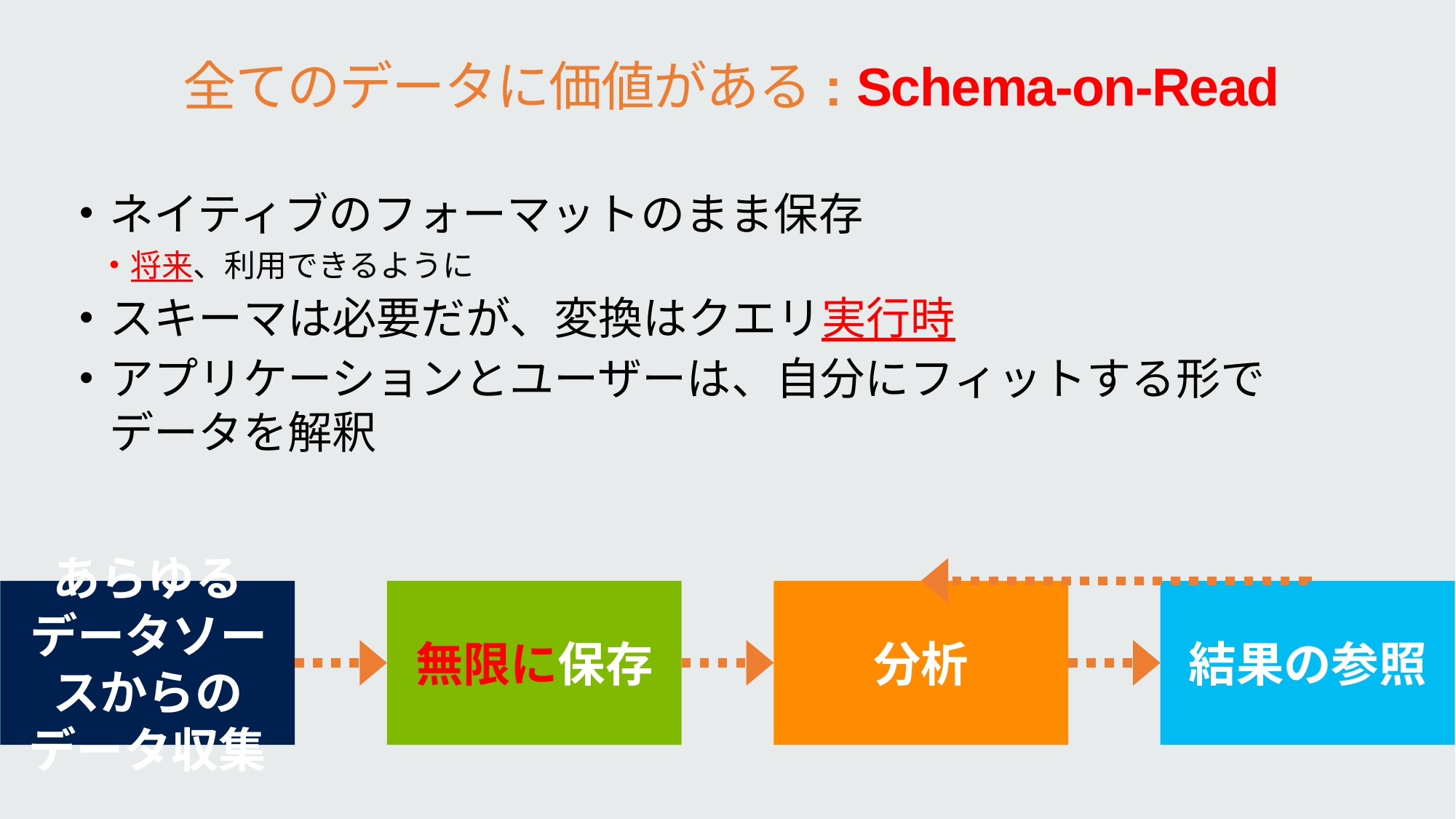

# 全てのデータに価値がある: Schema-on-Read
ネイティブのフォーマットのまま保存
将来、利用できるように
スキーマは必要だが、変換はクエリ実行時
アプリケーションとユーザーは、自分にフィットする形で
データを解釈
あらゆるデータソースからのデータ収集
無限に保存
分析
結果の参照